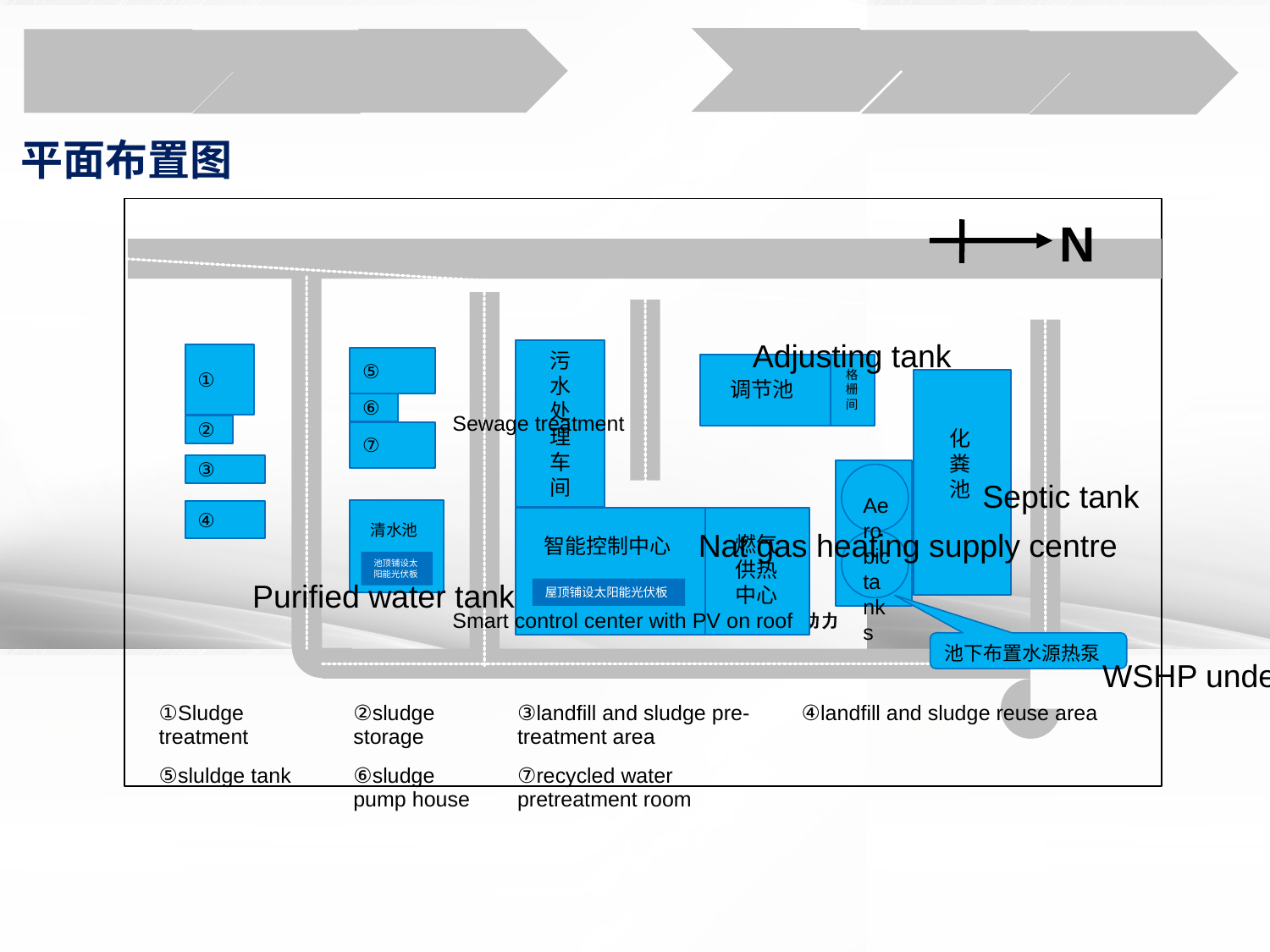

平面布置图

N

Adjusting tank

污水处理车间
①
⑤

格栅间

调节池
⑥
Sewage treatment
②
化粪池
⑦
③

Septic tank
Aerobic tanks

④

清水池
Nat gas heating supply centre
燃气供热中心
智能控制中心

池顶铺设太阳能光伏板
Purified water tank
屋顶铺设太阳能光伏板
Smart control center with PV on roof

池下布置水源热泵

WSHP under aerobic tank

| ①Sludge treatment | ②sludge storage | ③landfill and sludge pre-treatment area | ④landfill and sludge reuse area |
| --- | --- | --- | --- |
| ⑤sluldge tank | ⑥sludge pump house | ⑦recycled water pretreatment room |  |